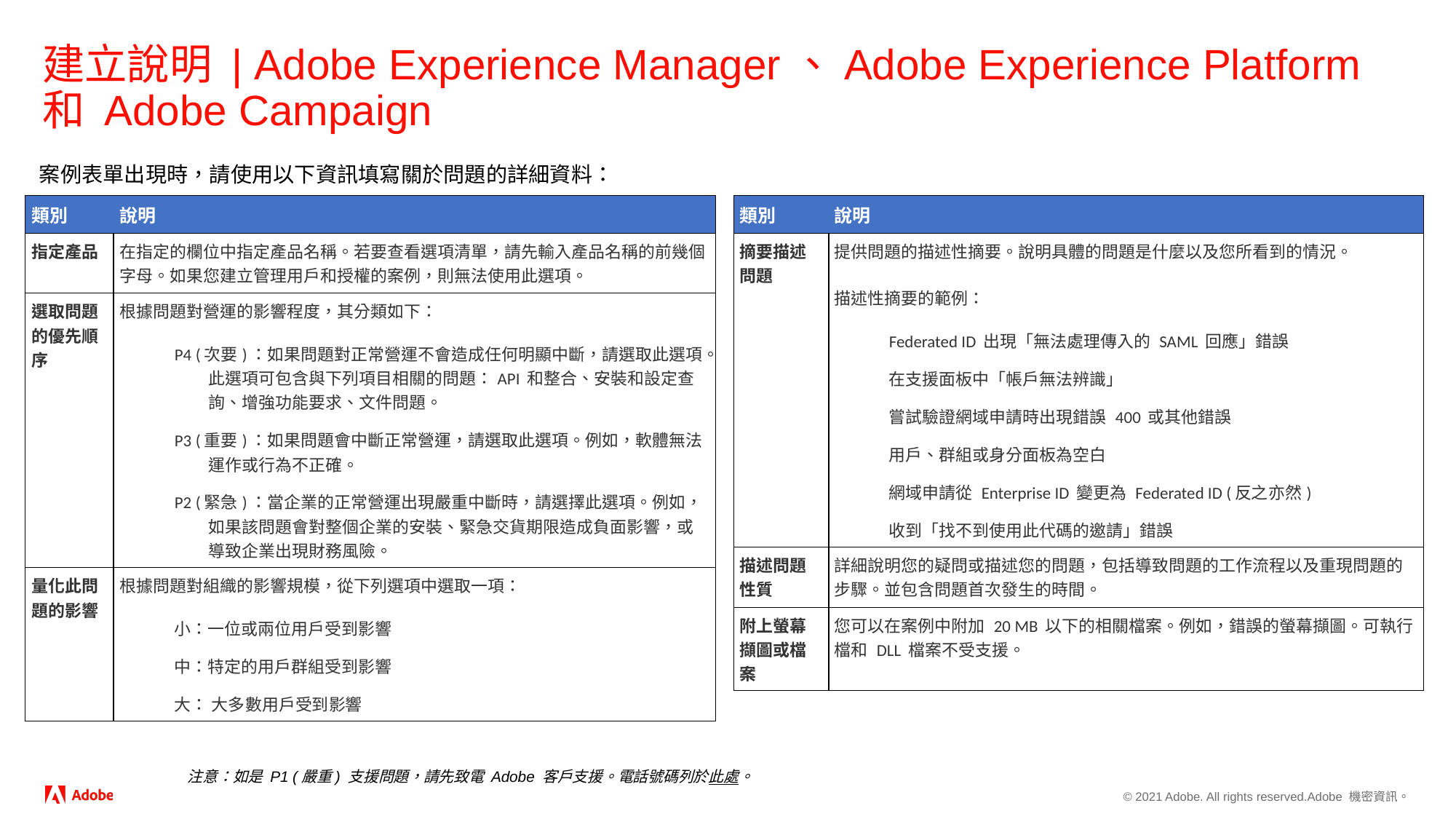

# 建立說明 | Adobe Experience Manager、Adobe Experience Platform 和 Adobe Campaign
案例表單出現時，請使用以下資訊填寫關於問題的詳細資料：

| 類別 | 說明 |
| --- | --- |
| 指定產品 | 在指定的欄位中指定產品名稱。若要查看選項清單，請先輸入產品名稱的前幾個字母。如果您建立管理用戶和授權的案例，則無法使用此選項。 |
| 選取問題的優先順序 | 根據問題對營運的影響程度，其分類如下： P4 (次要)：如果問題對正常營運不會造成任何明顯中斷，請選取此選項。此選項可包含與下列項目相關的問題：API 和整合、安裝和設定查詢、增強功能要求、文件問題。 P3 (重要)：如果問題會中斷正常營運，請選取此選項。例如，軟體無法運作或行為不正確。 P2 (緊急)：當企業的正常營運出現嚴重中斷時，請選擇此選項。例如，如果該問題會對整個企業的安裝、緊急交貨期限造成負面影響，或導致企業出現財務風險。 |
| 量化此問題的影響 | 根據問題對組織的影響規模，從下列選項中選取一項： 小：一位或兩位用戶受到影響 中：特定的用戶群組受到影響 大： 大多數用戶受到影響 |
| 類別 | 說明 |
| --- | --- |
| 摘要描述問題 | 提供問題的描述性摘要。說明具體的問題是什麼以及您所看到的情況。 描述性摘要的範例： Federated ID 出現「無法處理傳入的 SAML 回應」錯誤 在支援面板中「帳戶無法辨識」 嘗試驗證網域申請時出現錯誤 400 或其他錯誤 用戶、群組或身分面板為空白 網域申請從 Enterprise ID 變更為 Federated ID (反之亦然) 收到「找不到使用此代碼的邀請」錯誤 |
| 描述問題性質 | 詳細說明您的疑問或描述您的問題，包括導致問題的工作流程以及重現問題的步驟。並包含問題首次發生的時間。 |
| 附上螢幕擷圖或檔案 | 您可以在案例中附加 20 MB 以下的相關檔案。例如，錯誤的螢幕擷圖。可執行檔和 DLL 檔案不受支援。 |
注意：如是 P1 (嚴重) 支援問題，請先致電 Adobe 客戶支援。電話號碼列於此處。